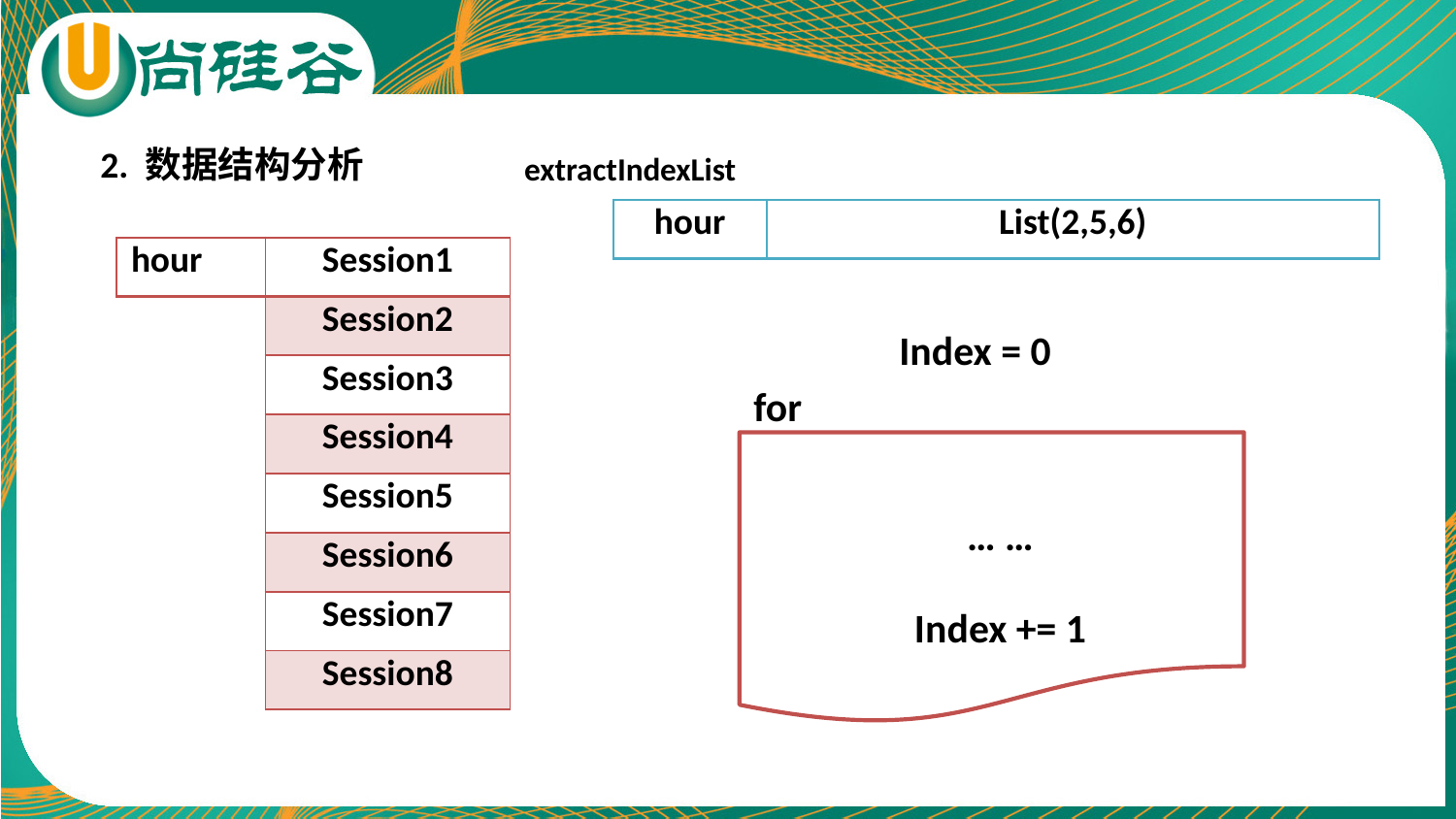

2. 数据结构分析
extractIndexList
| hour | List(2,5,6) |
| --- | --- |
| hour |
| --- |
| Session1 |
| --- |
| Session2 |
| Session3 |
| Session4 |
| Session5 |
| Session6 |
| Session7 |
| Session8 |
Index = 0
for

… …
Index += 1